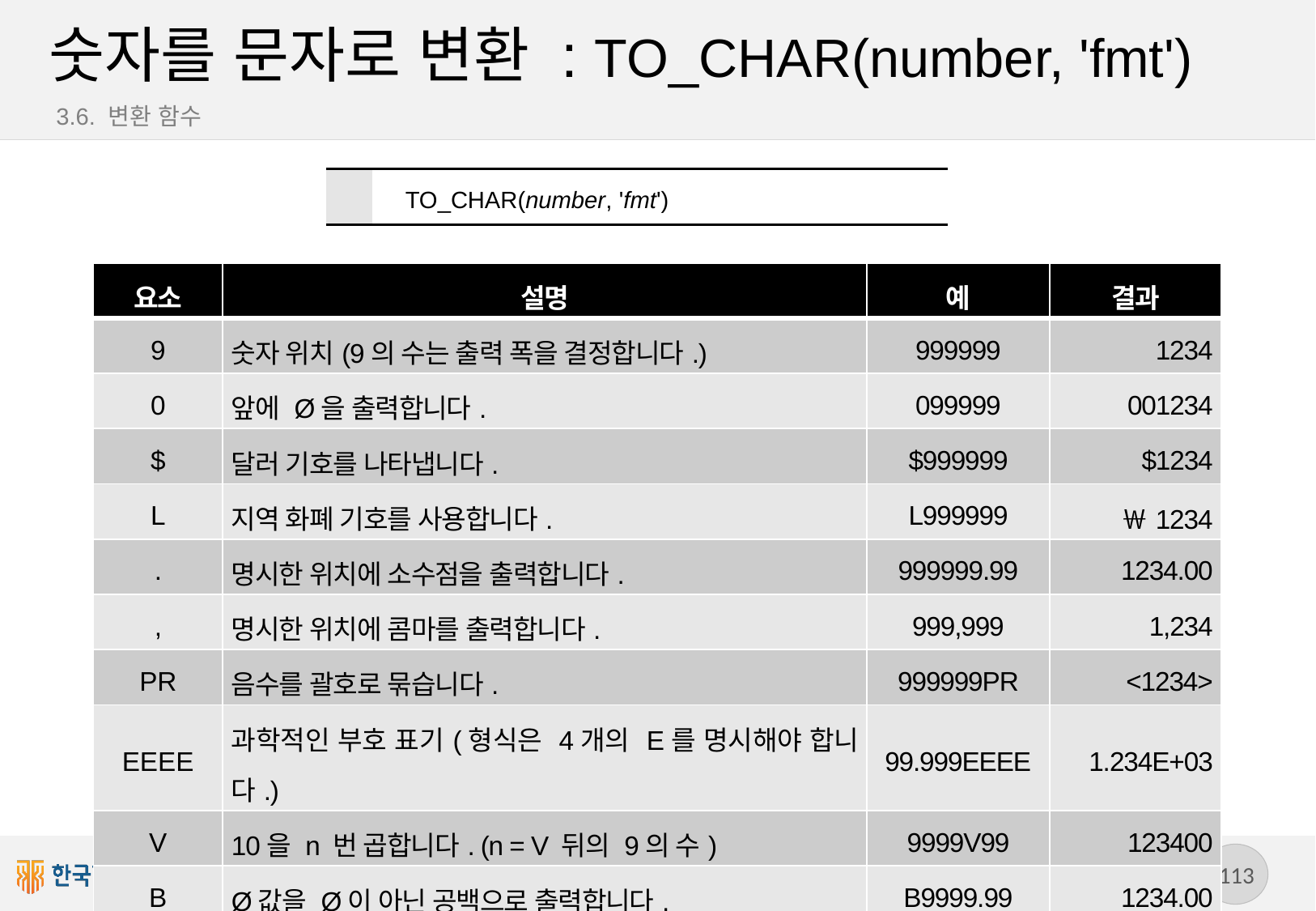

# 숫자를 문자로 변환 : TO_CHAR(number, 'fmt')
3.6. 변환 함수
|  | TO\_CHAR(number, 'fmt') |
| --- | --- |
| 요소 | 설명 | 예 | 결과 |
| --- | --- | --- | --- |
| 9 | 숫자 위치(9의 수는 출력 폭을 결정합니다.) | 999999 | 1234 |
| 0 | 앞에 Ø을 출력합니다. | 099999 | 001234 |
| $ | 달러 기호를 나타냅니다. | $999999 | $1234 |
| L | 지역 화폐 기호를 사용합니다. | L999999 | ￦1234 |
| . | 명시한 위치에 소수점을 출력합니다. | 999999.99 | 1234.00 |
| , | 명시한 위치에 콤마를 출력합니다. | 999,999 | 1,234 |
| PR | 음수를 괄호로 묶습니다. | 999999PR | <1234> |
| EEEE | 과학적인 부호 표기(형식은 4개의 E를 명시해야 합니다.) | 99.999EEEE | 1.234E+03 |
| V | 10을 n 번 곱합니다. (n = V 뒤의 9의 수) | 9999V99 | 123400 |
| B | Ø값을 Ø이 아닌 공백으로 출력합니다. | B9999.99 | 1234.00 |